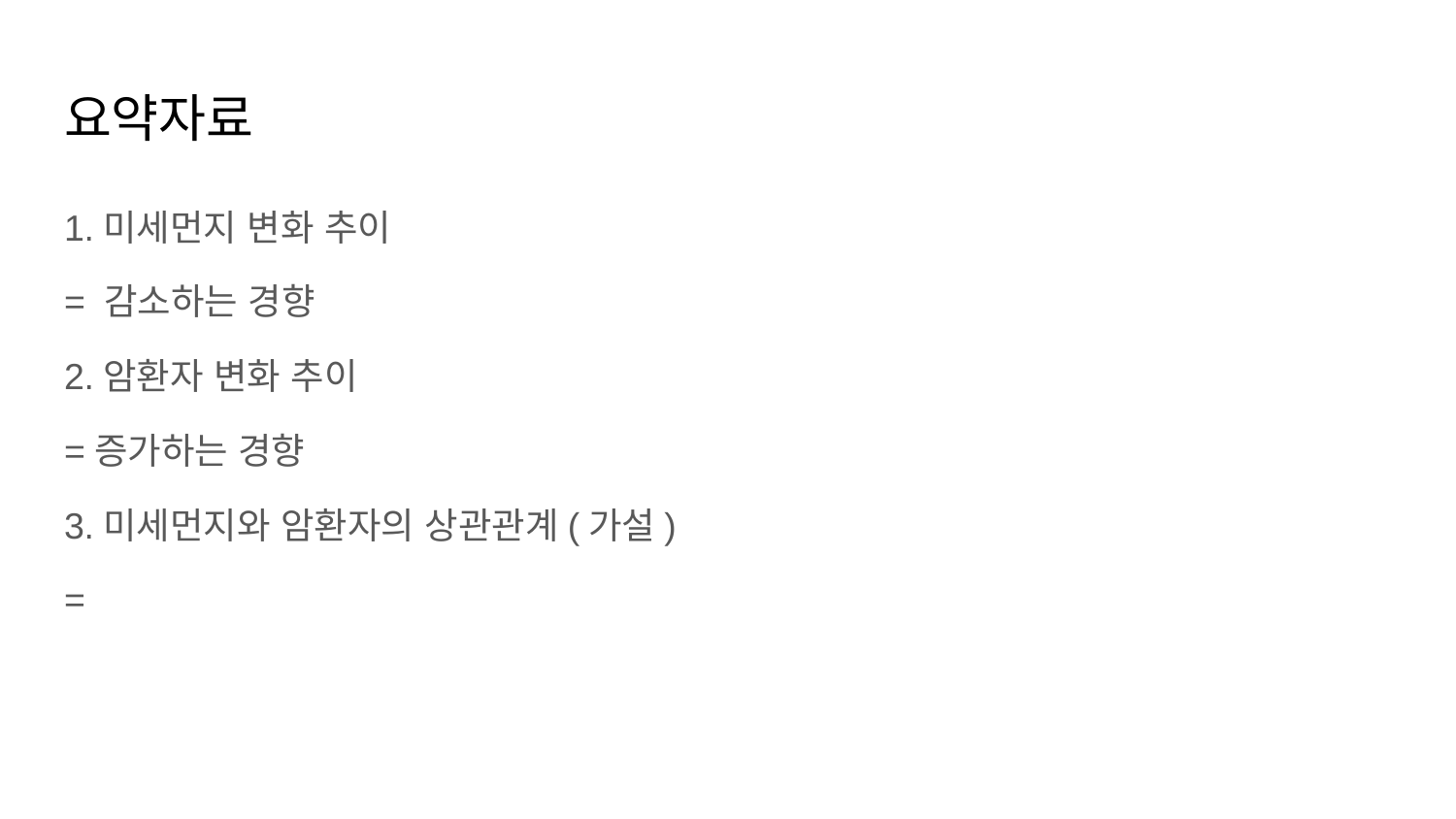

# 요약자료
1.미세먼지 변화 추이
= 감소하는 경향
2.암환자 변화 추이
=증가하는 경향
3.미세먼지와 암환자의 상관관계(가설)
=